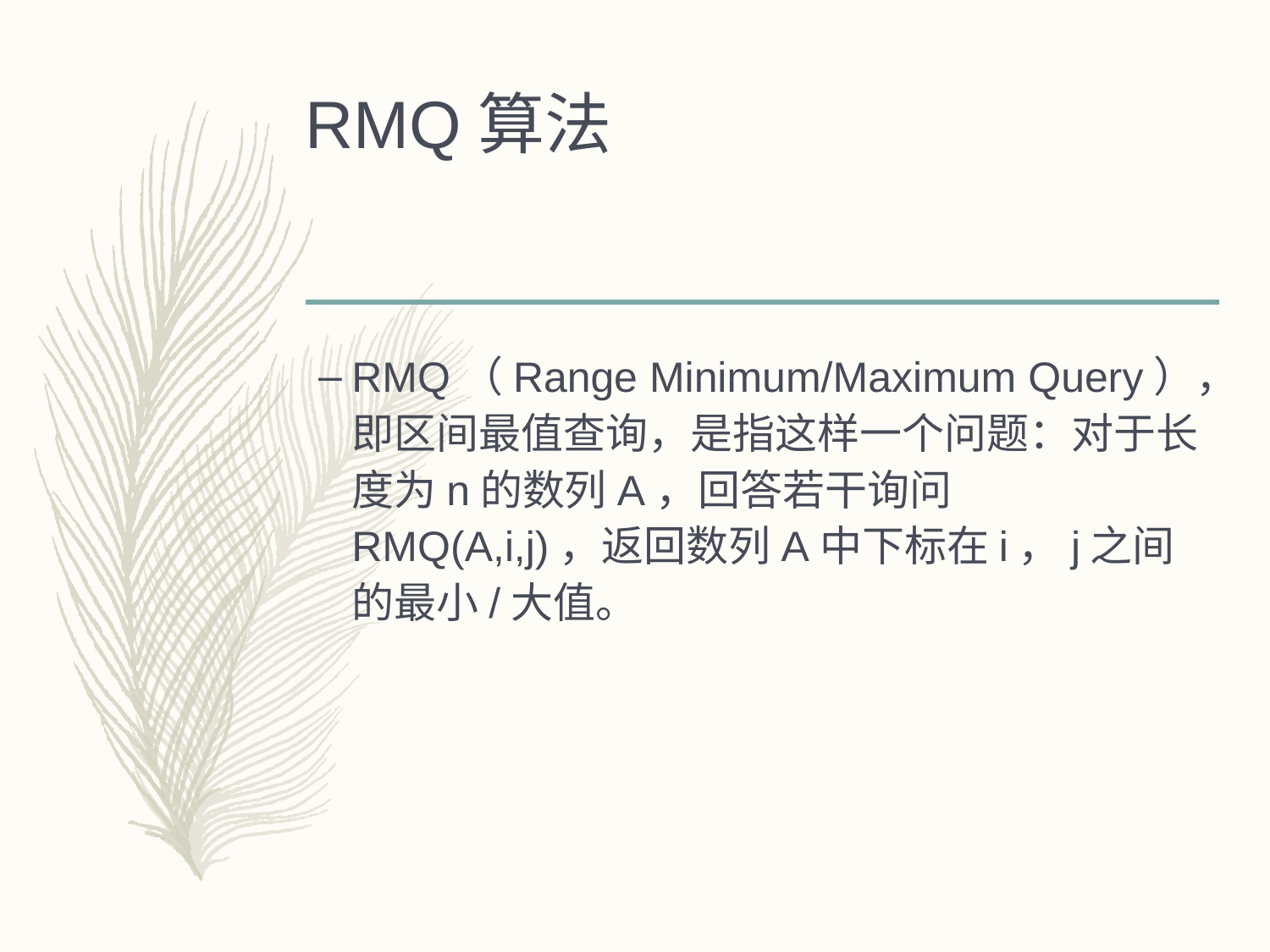

# RMQ算法
RMQ（Range Minimum/Maximum Query），即区间最值查询，是指这样一个问题：对于长度为n的数列A，回答若干询问RMQ(A,i,j)，返回数列A中下标在i，j之间的最小/大值。